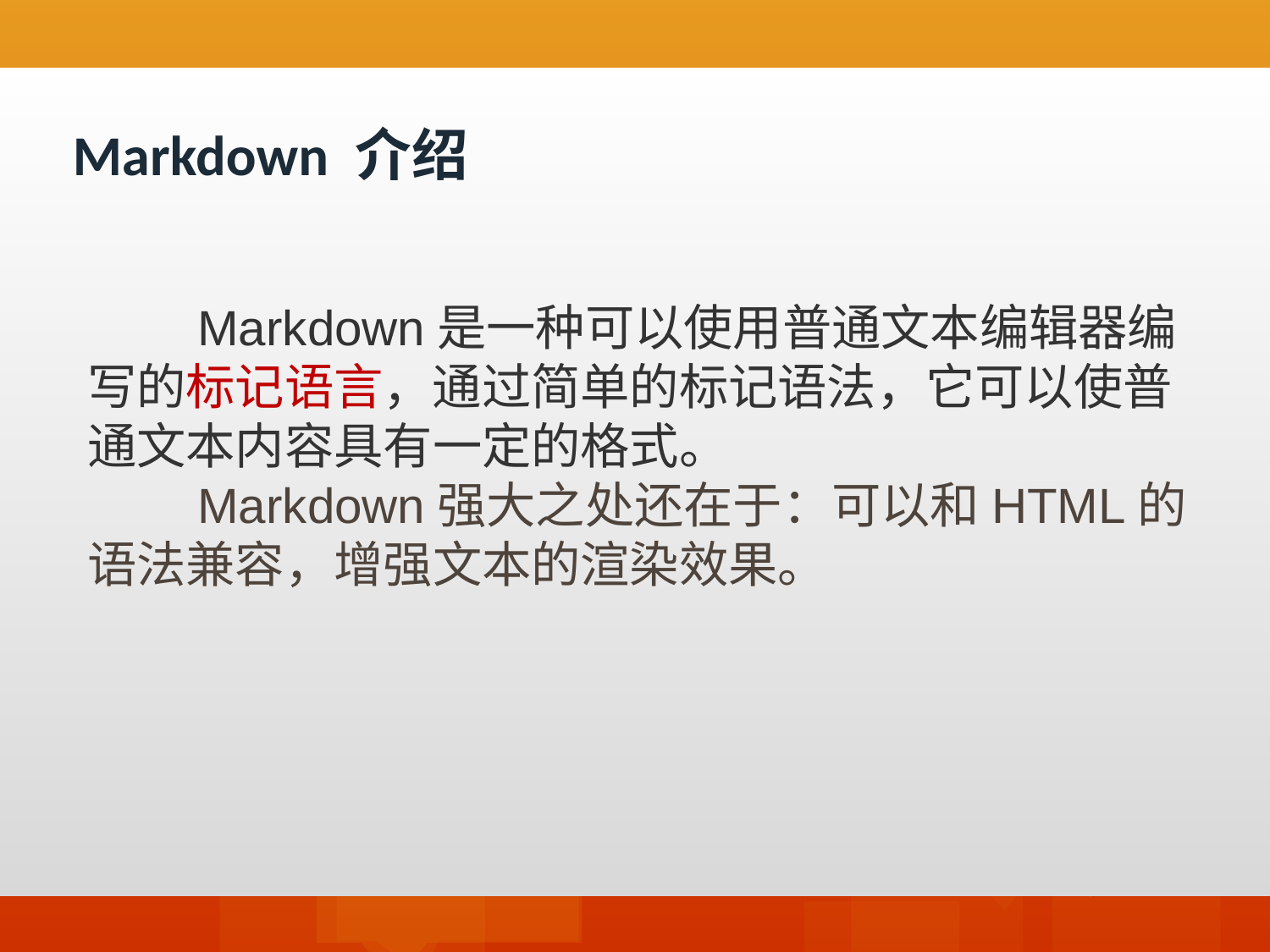

Markdown 介绍
        Markdown是一种可以使用普通文本编辑器编写的标记语言，通过简单的标记语法，它可以使普通文本内容具有一定的格式。
        Markdown强大之处还在于：可以和HTML的语法兼容，增强文本的渲染效果。